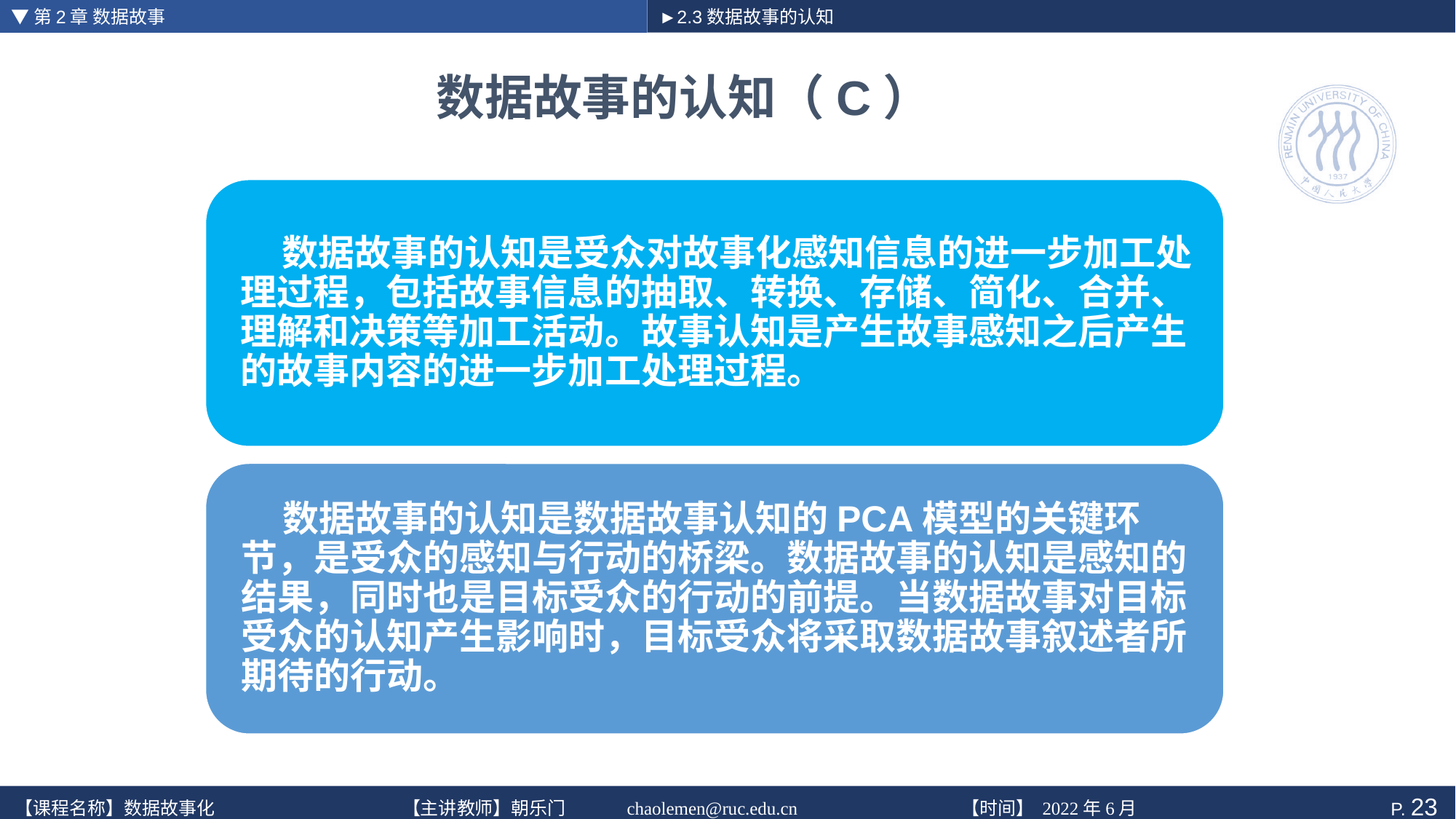

▼第2章 数据故事
►2.3数据故事的认知
# 数据故事的认知（C）
    数据故事的认知是受众对故事化感知信息的进一步加工处理过程，包括故事信息的抽取、转换、存储、简化、合并、理解和决策等加工活动。故事认知是产生故事感知之后产生的故事内容的进一步加工处理过程。
    数据故事的认知是数据故事认知的PCA模型的关键环节，是受众的感知与行动的桥梁。数据故事的认知是感知的结果，同时也是目标受众的行动的前提。当数据故事对目标受众的认知产生影响时，目标受众将采取数据故事叙述者所期待的行动。